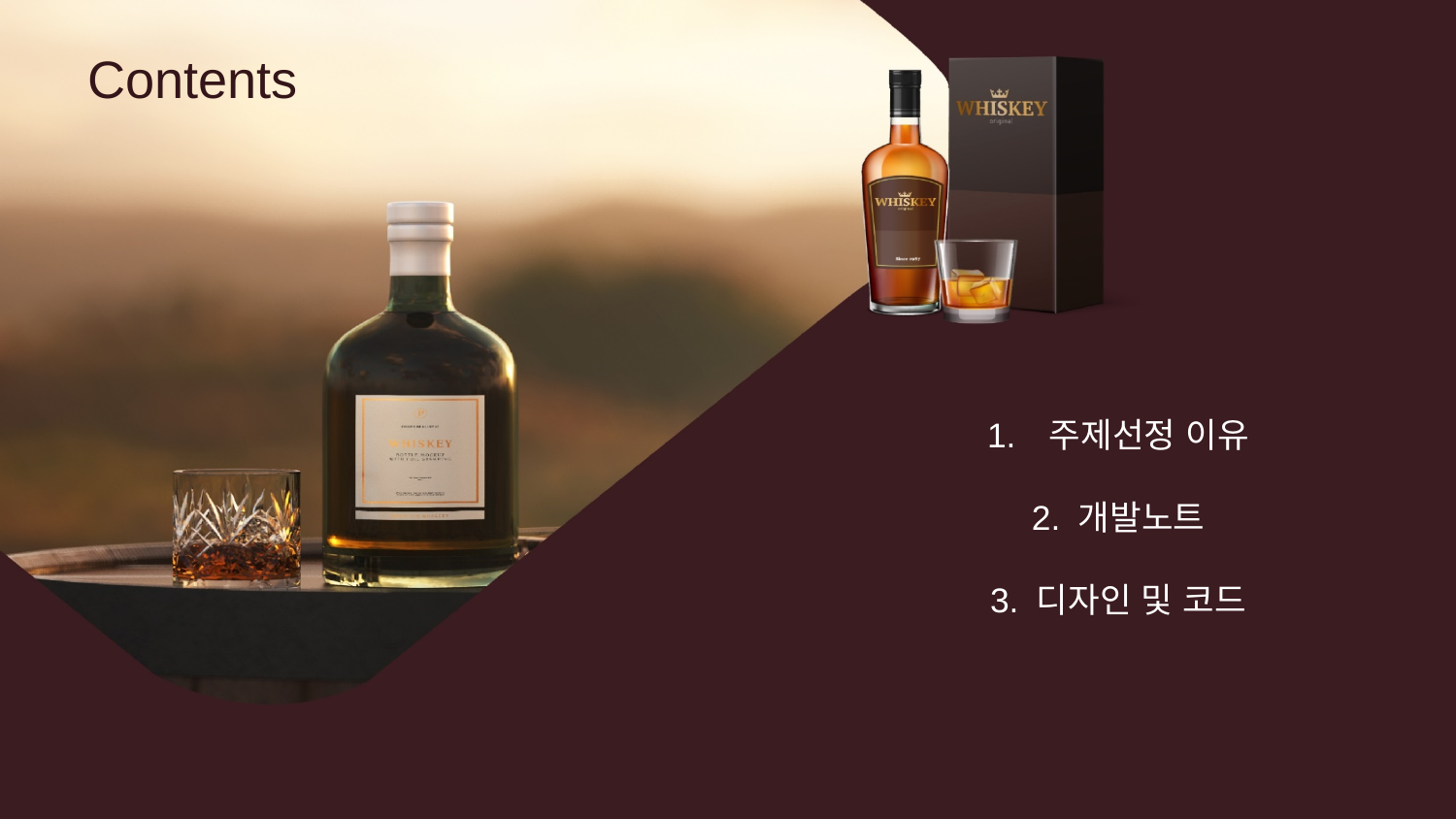

Contents
주제선정 이유
2. 개발노트
3. 디자인 및 코드